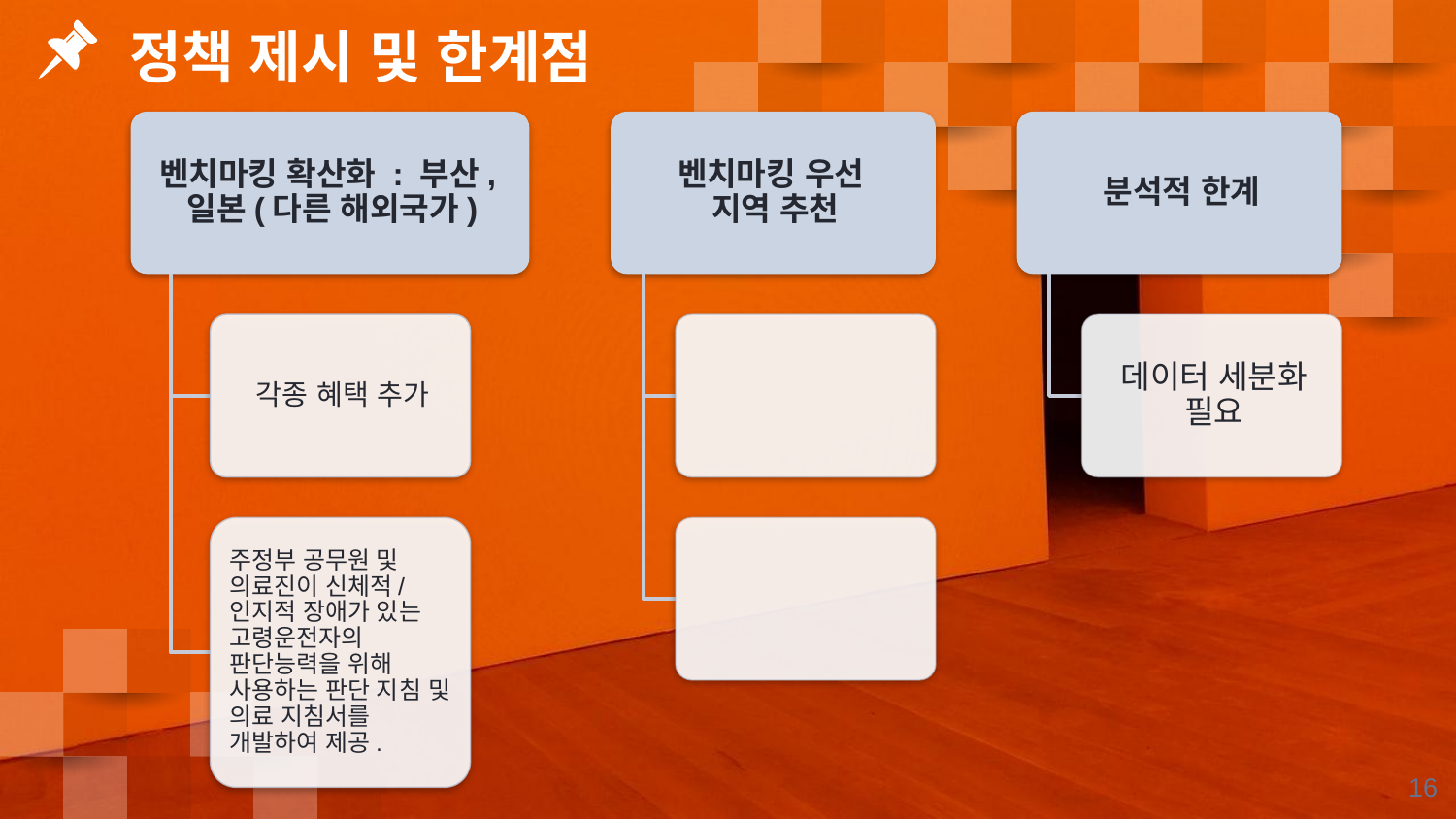

# 정책 제시 및 한계점

벤치마킹 확산화 : 부산,
일본(다른 해외국가)
각종 혜택 추가
주정부 공무원 및 의료진이 신체적/인지적 장애가 있는 고령운전자의 판단능력을 위해 사용하는 판단 지침 및 의료 지침서를 개발하여 제공.
벤치마킹 우선
지역 추천

분석적 한계
데이터 세분화
필요
16